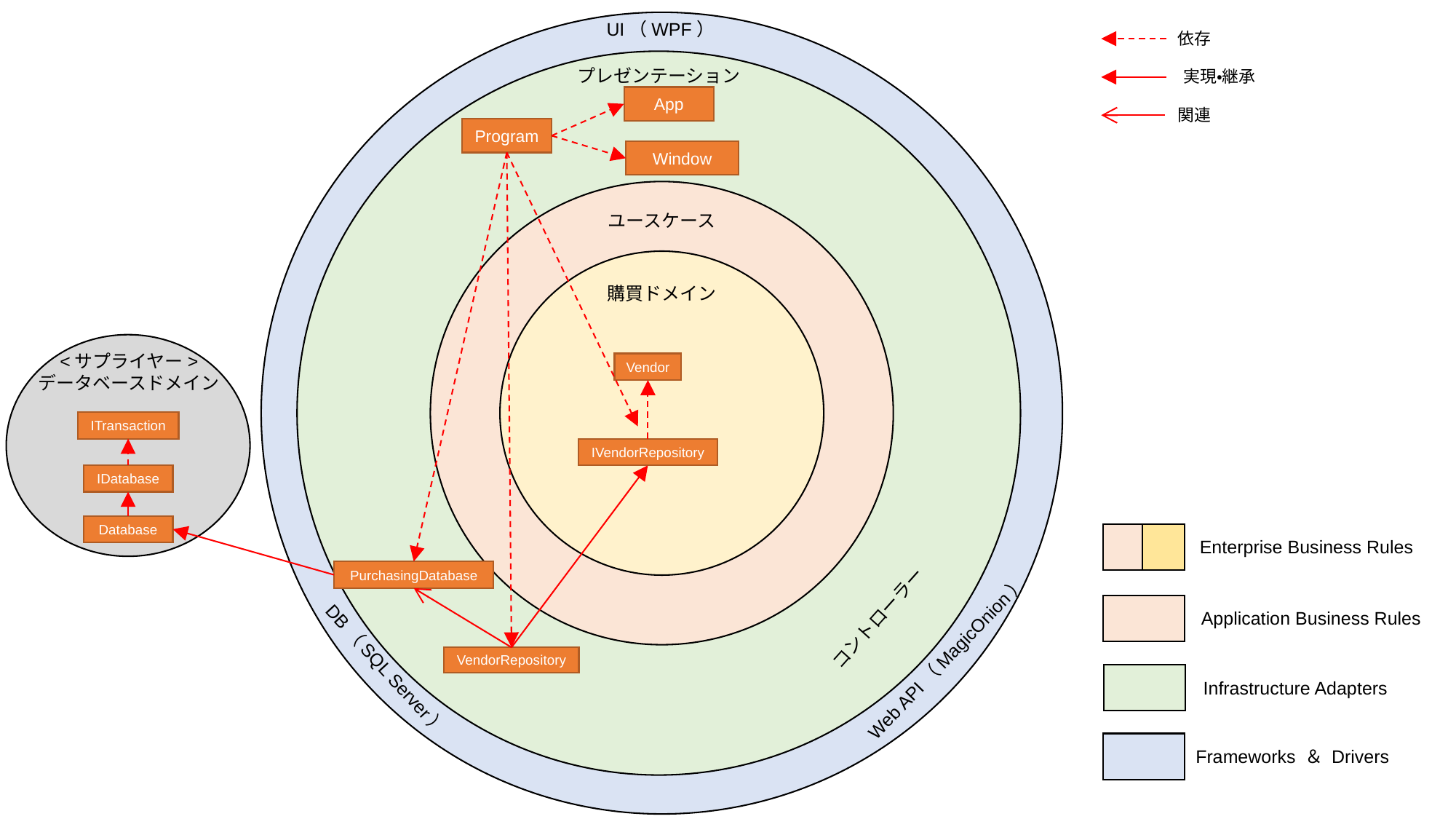

UI（WPF）
依存

プレゼンテーション
実現・継承
App
関連
Program
Window

ユースケース

購買ドメイン

<サプライヤー>
データベースドメイン
Vendor
ITransaction
IVendorRepository
IDatabase
Database

Enterprise Business Rules

PurchasingDatabase

Application Business Rules
コントローラー
Web API（MagicOnion）
VendorRepository
DB（SQL Server）

Infrastructure Adapters

Frameworks ＆ Drivers